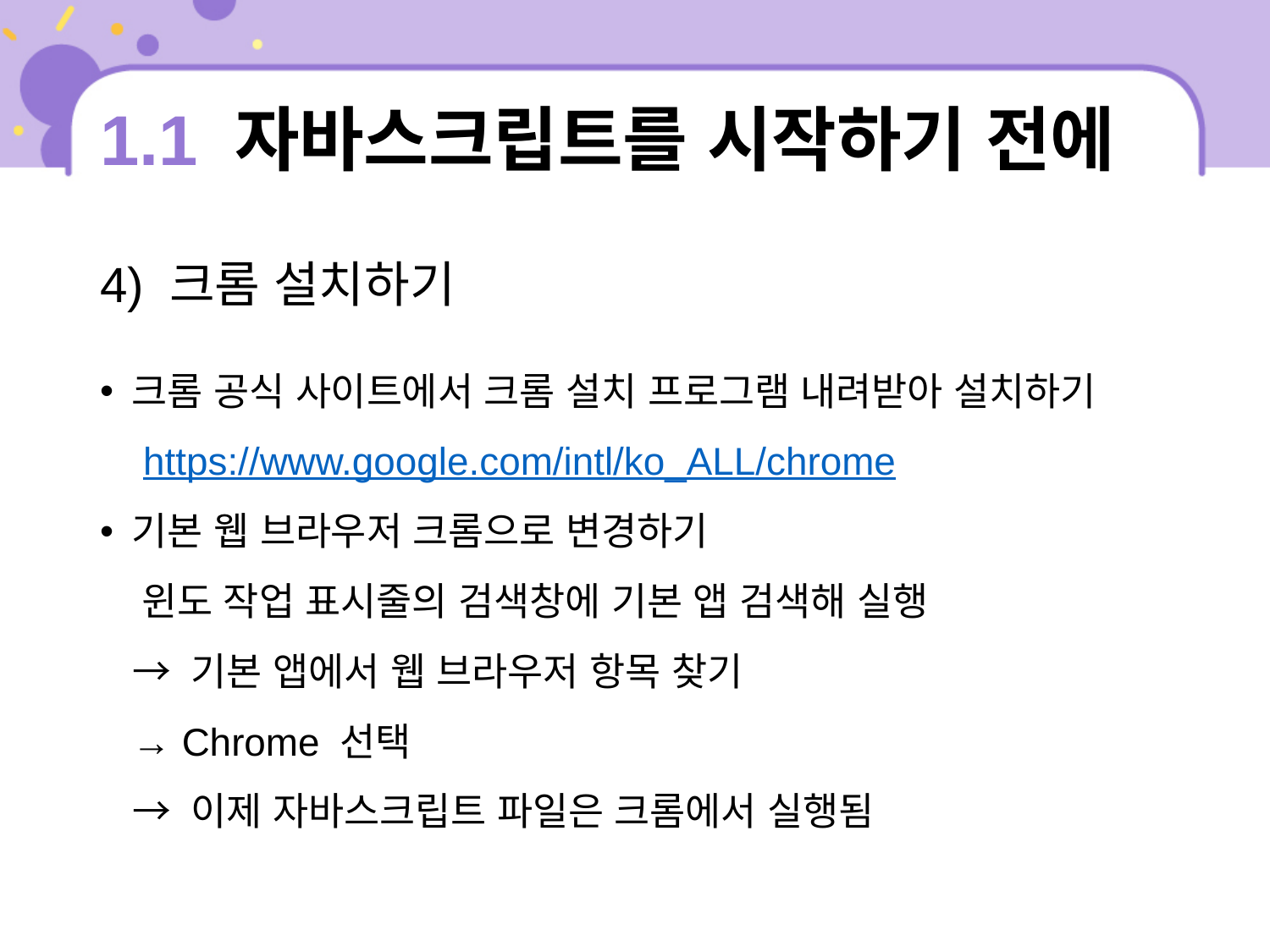

# 1.1 자바스크립트를 시작하기 전에
4) 크롬 설치하기

크롬 공식 사이트에서 크롬 설치 프로그램 내려받아 설치하기
    https://www.google.com/intl/ko_ALL/chrome
기본 웹 브라우저 크롬으로 변경하기
   윈도 작업 표시줄의 검색창에 기본 앱 검색해 실행
   → 기본 앱에서 웹 브라우저 항목 찾기
   → Chrome 선택
   → 이제 자바스크립트 파일은 크롬에서 실행됨